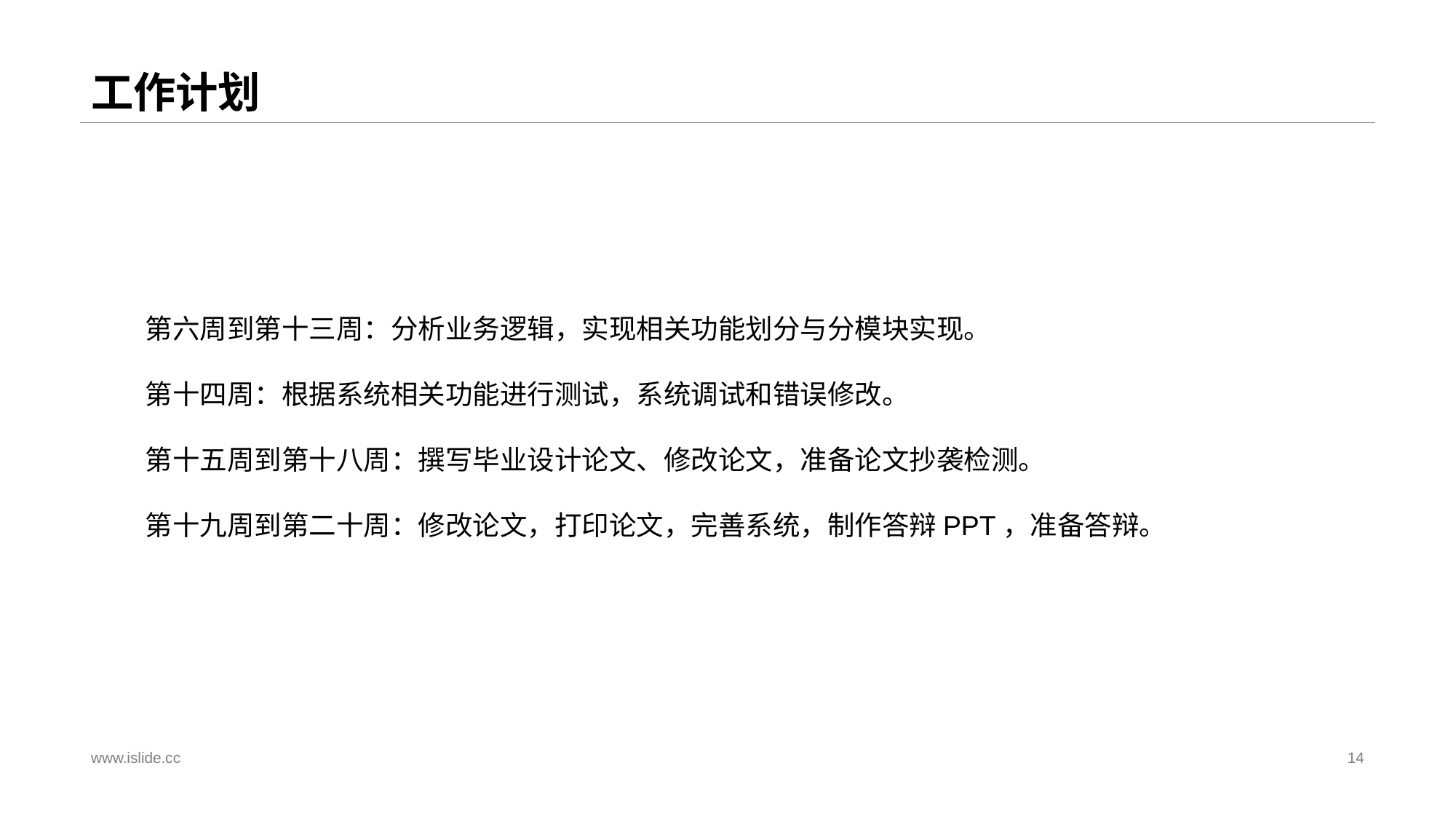

# 工作计划
第六周到第十三周：分析业务逻辑，实现相关功能划分与分模块实现。
第十四周：根据系统相关功能进行测试，系统调试和错误修改。
第十五周到第十八周：撰写毕业设计论文、修改论文，准备论文抄袭检测。
第十九周到第二十周：修改论文，打印论文，完善系统，制作答辩PPT，准备答辩。
www.islide.cc
14